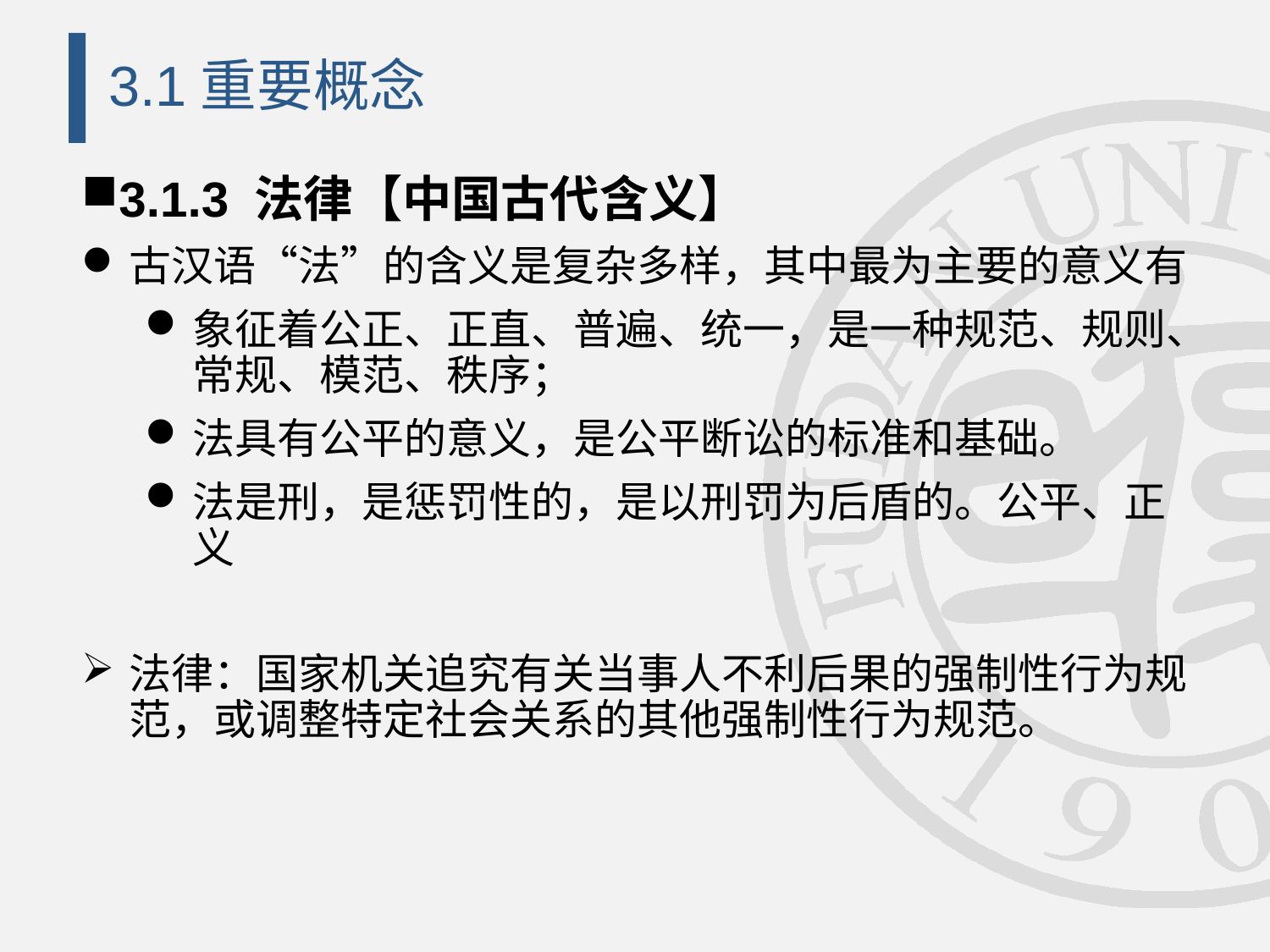

# 3.1重要概念
3.1.3 法律【中国古代含义】
古汉语“法”的含义是复杂多样，其中最为主要的意义有
象征着公正、正直、普遍、统一，是一种规范、规则、常规、模范、秩序；
法具有公平的意义，是公平断讼的标准和基础。
法是刑，是惩罚性的，是以刑罚为后盾的。公平、正义

法律：国家机关追究有关当事人不利后果的强制性行为规范，或调整特定社会关系的其他强制性行为规范。